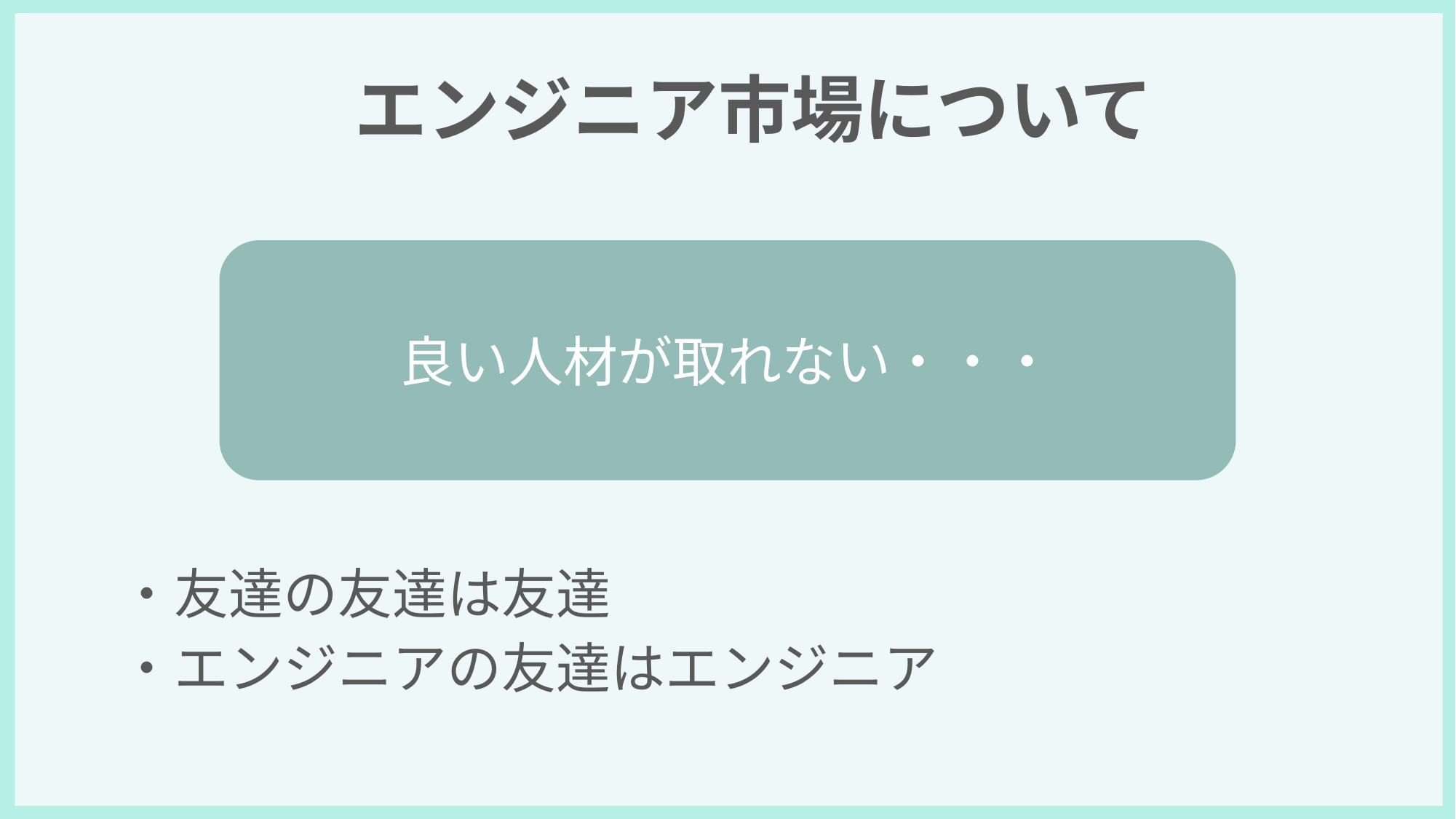

エンジニア市場について
良い人材が取れない・・・
・友達の友達は友達
・エンジニアの友達はエンジニア